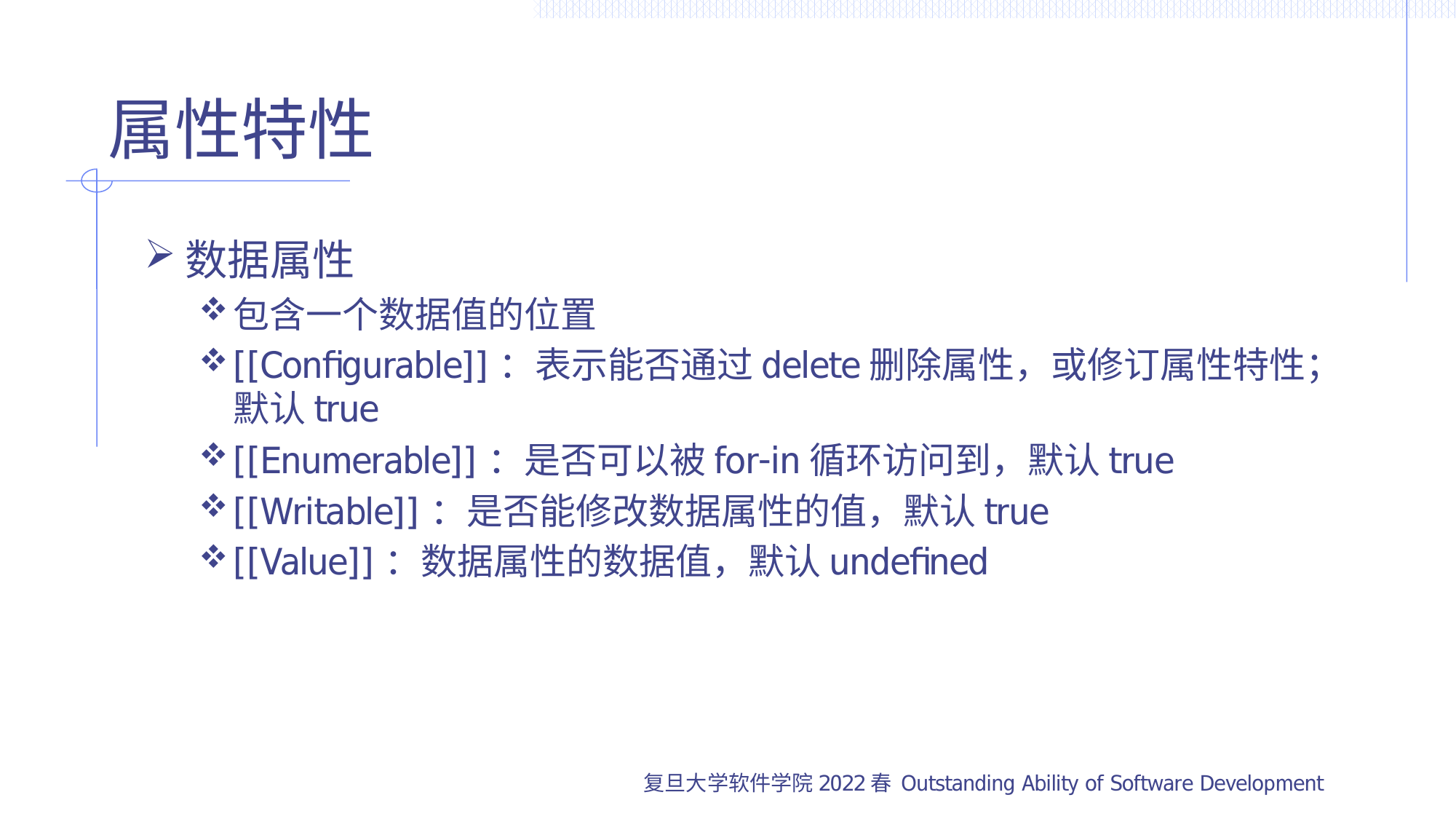

# 属性特性
数据属性
包含一个数据值的位置
[[Configurable]]：表示能否通过delete删除属性，或修订属性特性；默认true
[[Enumerable]]：是否可以被for-in循环访问到，默认true
[[Writable]]：是否能修改数据属性的值，默认true
[[Value]]：数据属性的数据值，默认undefined